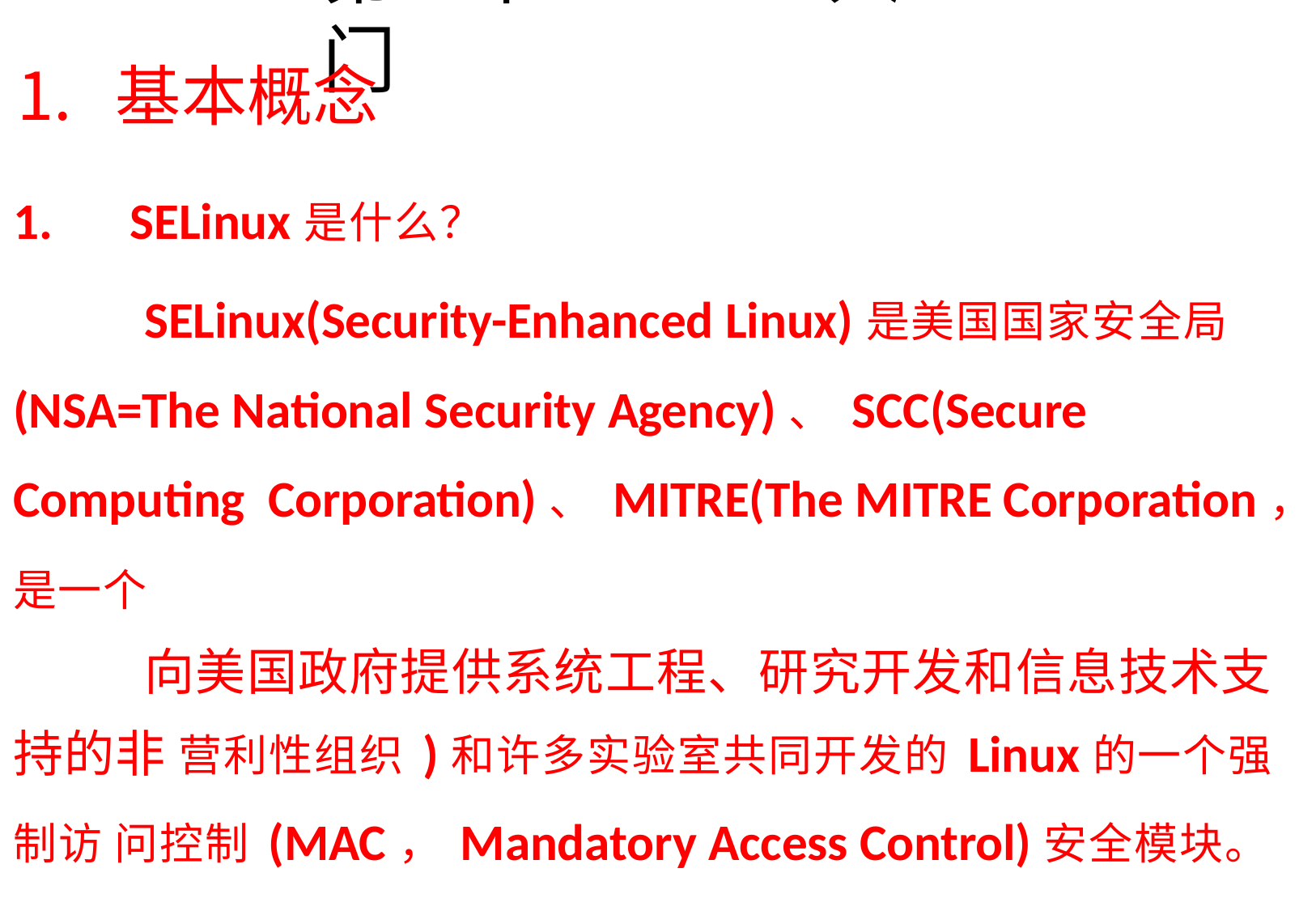

# 第4章SELinux入门
基本概念
SELinux是什么？
SELinux(Security-Enhanced Linux)是美国国家安全局 (NSA=The National Security Agency)、SCC(Secure Computing  Corporation)、MITRE(The MITRE Corporation，是一个
向美国政府提供系统工程、研究开发和信息技术支持的非 营利性组织)和许多实验室共同开发的Linux的一个强制访 问控制(MAC，Mandatory Access Control)安全模块。
NSA是在Linux社区的帮助下开发了一种访问控制体系，在 这种访问控制体系的限制下，进程只能访问那些执行时所 必需访问的文件。